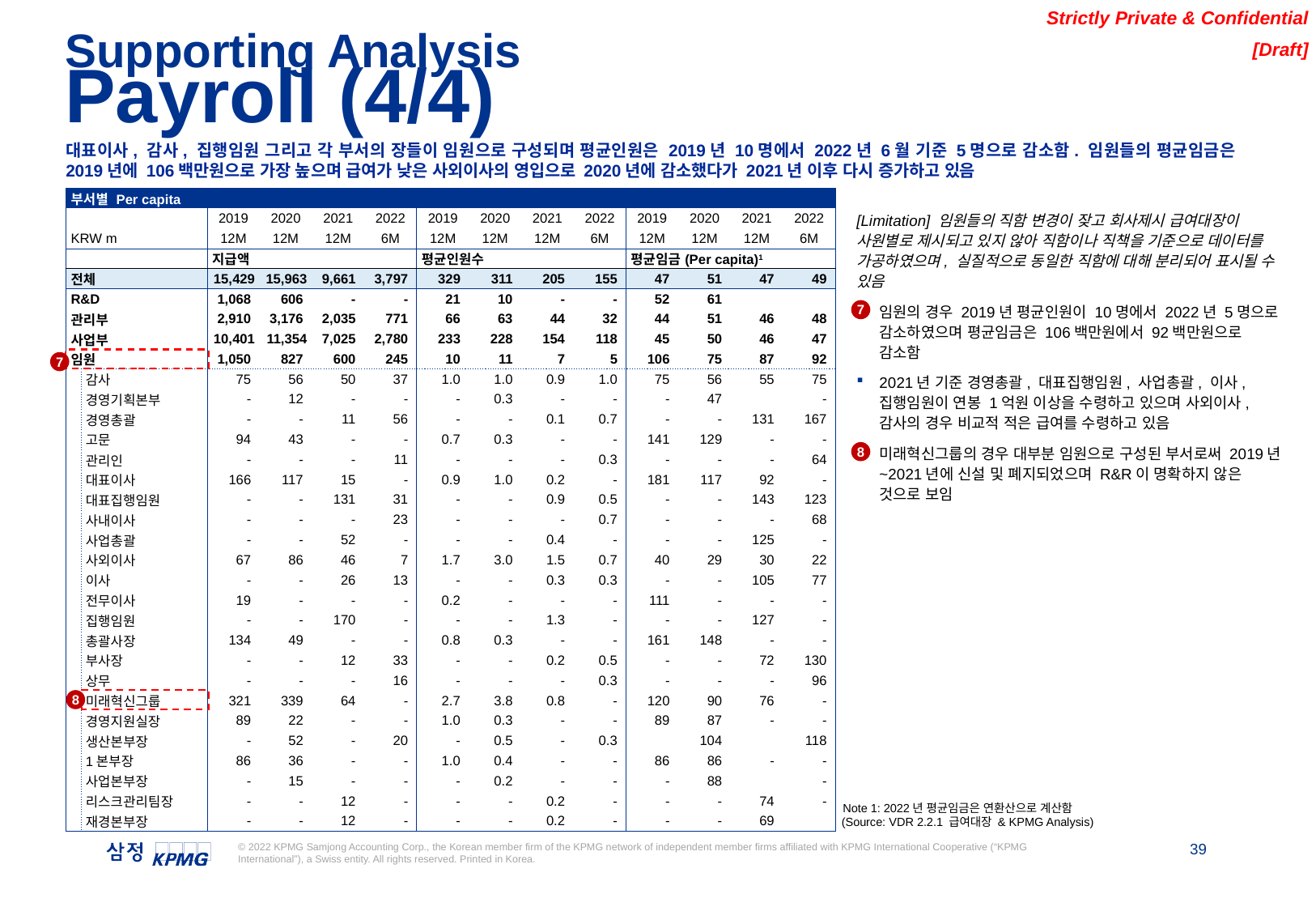

Supporting Analysis
Payroll (4/4)
대표이사, 감사, 집행임원 그리고 각 부서의 장들이 임원으로 구성되며 평균인원은 2019년 10명에서 2022년 6월 기준 5명으로 감소함. 임원들의 평균임금은 2019년에 106백만원으로 가장 높으며 급여가 낮은 사외이사의 영입으로 2020년에 감소했다가 2021년 이후 다시 증가하고 있음
| 부서별 Per capita |  |  |  |  |  |  |  |  |  |  |  |  |  |  |
| --- | --- | --- | --- | --- | --- | --- | --- | --- | --- | --- | --- | --- | --- | --- |
|  |  |  | 2019 | 2020 | 2021 | 2022 | 2019 | 2020 | 2021 | 2022 | 2019 | 2020 | 2021 | 2022 |
| KRW m |  |  | 12M | 12M | 12M | 6M | 12M | 12M | 12M | 6M | 12M | 12M | 12M | 6M |
|  |  |  | 지급액 |  |  |  | 평균인원수 |  |  |  | 평균임금(Per capita)1 |  |  |  |
| 전체 |  |  | 15,429 | 15,963 | 9,661 | 3,797 | 329 | 311 | 205 | 155 | 47 | 51 | 47 | 49 |
| R&D |  |  | 1,068 | 606 | - | - | 21 | 10 | - | - | 52 | 61 |  |  |
| 관리부 |  |  | 2,910 | 3,176 | 2,035 | 771 | 66 | 63 | 44 | 32 | 44 | 51 | 46 | 48 |
| 사업부 |  |  | 10,401 | 11,354 | 7,025 | 2,780 | 233 | 228 | 154 | 118 | 45 | 50 | 46 | 47 |
| 임원 |  |  | 1,050 | 827 | 600 | 245 | 10 | 11 | 7 | 5 | 106 | 75 | 87 | 92 |
|  | 감사 |  | 75 | 56 | 50 | 37 | 1.0 | 1.0 | 0.9 | 1.0 | 75 | 56 | 55 | 75 |
|  | 경영기획본부 |  | - | 12 | - | - | - | 0.3 | - | - | - | 47 |  | - |
|  | 경영총괄 |  | - | - | 11 | 56 | - | - | 0.1 | 0.7 | - | - | 131 | 167 |
|  | 고문 |  | 94 | 43 | - | - | 0.7 | 0.3 | - | - | 141 | 129 | - | - |
|  | 관리인 |  | - | - | - | 11 | - | - | - | 0.3 | - | - | - | 64 |
|  | 대표이사 |  | 166 | 117 | 15 | - | 0.9 | 1.0 | 0.2 | - | 181 | 117 | 92 | - |
|  | 대표집행임원 |  | - | - | 131 | 31 | - | - | 0.9 | 0.5 | - | - | 143 | 123 |
|  | 사내이사 |  | - | - | - | 23 | - | - | - | 0.7 | - | - | - | 68 |
|  | 사업총괄 |  | - | - | 52 | - | - | - | 0.4 | - | - | - | 125 | - |
|  | 사외이사 |  | 67 | 86 | 46 | 7 | 1.7 | 3.0 | 1.5 | 0.7 | 40 | 29 | 30 | 22 |
|  | 이사 |  | - | - | 26 | 13 | - | - | 0.3 | 0.3 | - | - | 105 | 77 |
|  | 전무이사 |  | 19 | - | - | - | 0.2 | - | - | - | 111 | - | - | - |
|  | 집행임원 |  | - | - | 170 | - | - | - | 1.3 | - | - | - | 127 | - |
|  | 총괄사장 |  | 134 | 49 | - | - | 0.8 | 0.3 | - | - | 161 | 148 | - | - |
|  | 부사장 |  | - | - | 12 | 33 | - | - | 0.2 | 0.5 | - | - | 72 | 130 |
|  | 상무 |  | - | - | - | 16 | - | - | - | 0.3 | - | - | - | 96 |
|  | 미래혁신그룹 |  | 321 | 339 | 64 | - | 2.7 | 3.8 | 0.8 | - | 120 | 90 | 76 | - |
|  | 경영지원실장 |  | 89 | 22 | - | - | 1.0 | 0.3 | - | - | 89 | 87 | - | - |
|  | 생산본부장 |  | - | 52 | - | 20 | - | 0.5 | - | 0.3 |  | 104 |  | 118 |
|  | 1본부장 |  | 86 | 36 | - | - | 1.0 | 0.4 | - | - | 86 | 86 | - | - |
|  | 사업본부장 |  | - | 15 | - | - | - | 0.2 | - | - | - | 88 |  | - |
|  | 리스크관리팀장 |  | - | - | 12 | - | - | - | 0.2 | - | - | - | 74 | - |
|  | 재경본부장 |  | - | - | 12 | - | - | - | 0.2 | - | - | - | 69 |  |
[Limitation] 임원들의 직함 변경이 잦고 회사제시 급여대장이 사원별로 제시되고 있지 않아 직함이나 직책을 기준으로 데이터를 가공하였으며, 실질적으로 동일한 직함에 대해 분리되어 표시될 수 있음
임원의 경우 2019년 평균인원이 10명에서 2022년 5명으로 감소하였으며 평균임금은 106백만원에서 92백만원으로 감소함
2021년 기준 경영총괄, 대표집행임원, 사업총괄, 이사,집행임원이 연봉 1억원 이상을 수령하고 있으며 사외이사, 감사의 경우 비교적 적은 급여를 수령하고 있음
미래혁신그룹의 경우 대부분 임원으로 구성된 부서로써 2019년~2021년에 신설 및 폐지되었으며 R&R이 명확하지 않은 것으로 보임

7

7
8
8

Note 1: 2022년 평균임금은 연환산으로 계산함
(Source: VDR 2.2.1 급여대장 & KPMG Analysis)